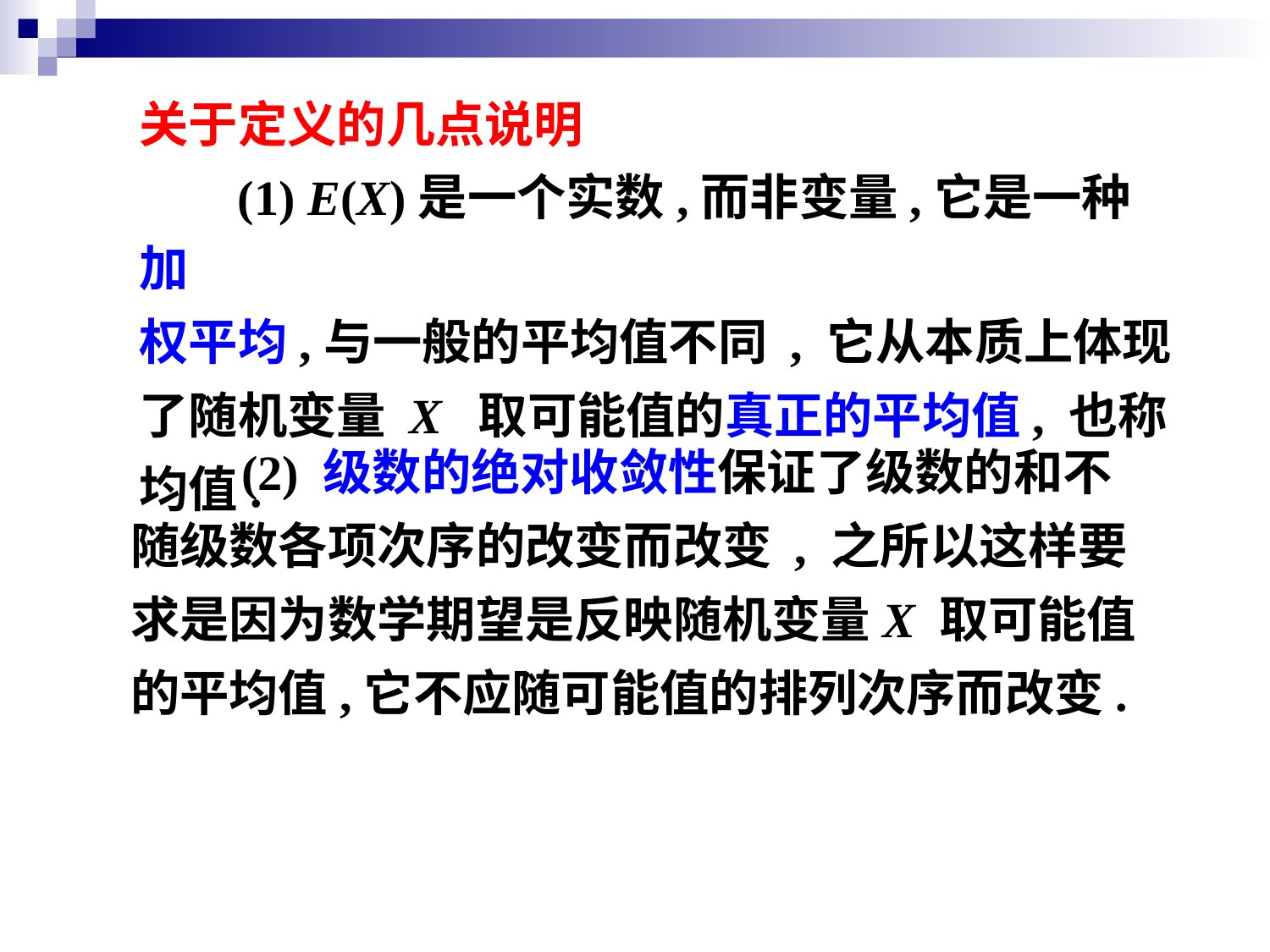

关于定义的几点说明
        (1) E(X)是一个实数,而非变量,它是一种加
权平均,与一般的平均值不同 , 它从本质上体现
了随机变量 X  取可能值的真正的平均值, 也称
均值.
         (2) 级数的绝对收敛性保证了级数的和不
随级数各项次序的改变而改变 , 之所以这样要
求是因为数学期望是反映随机变量X 取可能值
的平均值,它不应随可能值的排列次序而改变.